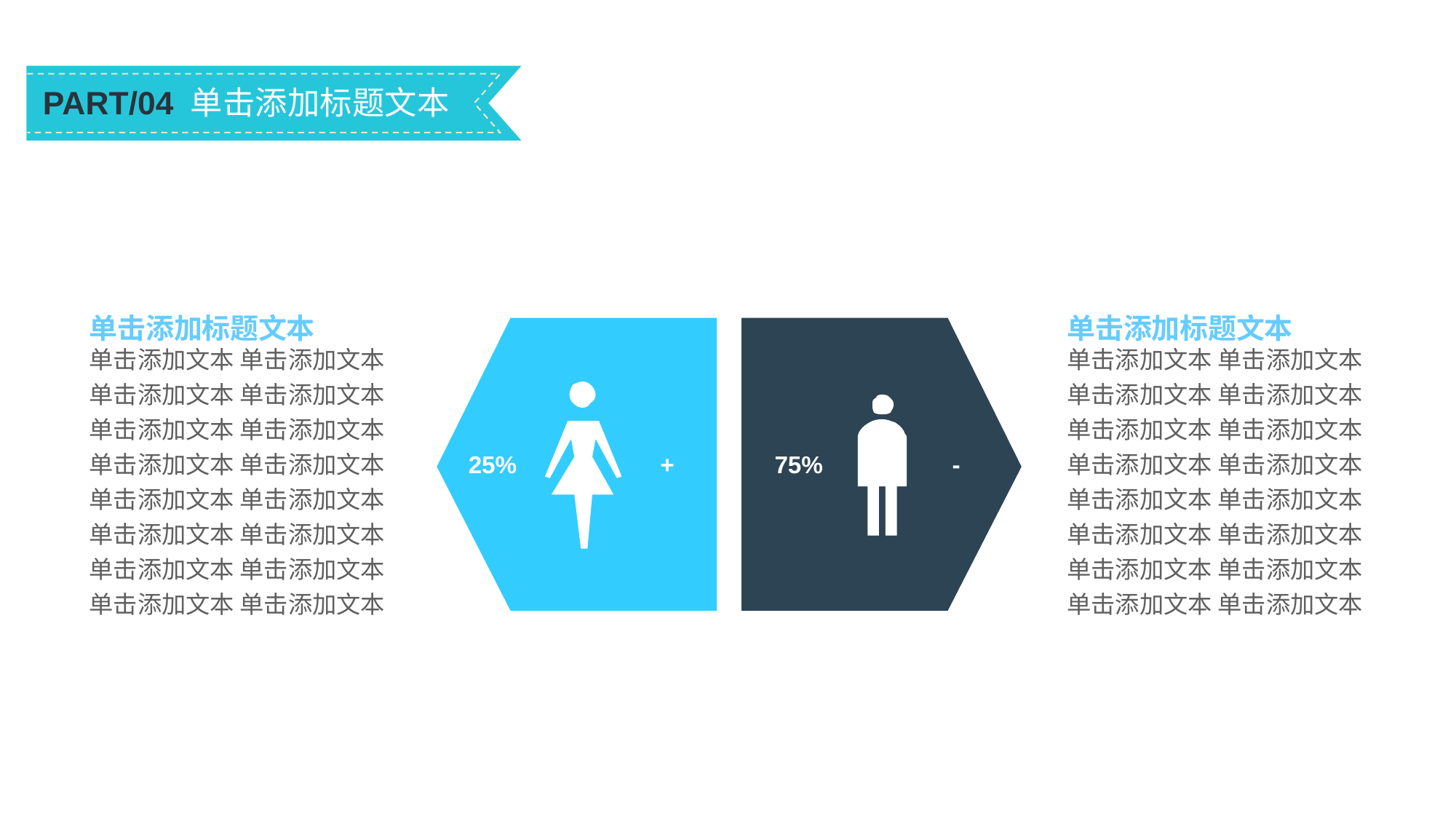

PART/04 单击添加标题文本
单击添加标题文本
单击添加文本 单击添加文本
单击添加文本 单击添加文本
单击添加文本 单击添加文本
单击添加文本 单击添加文本
单击添加文本 单击添加文本
单击添加文本 单击添加文本
单击添加文本 单击添加文本
单击添加文本 单击添加文本
单击添加标题文本
单击添加文本 单击添加文本
单击添加文本 单击添加文本
单击添加文本 单击添加文本
单击添加文本 单击添加文本
单击添加文本 单击添加文本
单击添加文本 单击添加文本
单击添加文本 单击添加文本
单击添加文本 单击添加文本

25%
+
75%
-